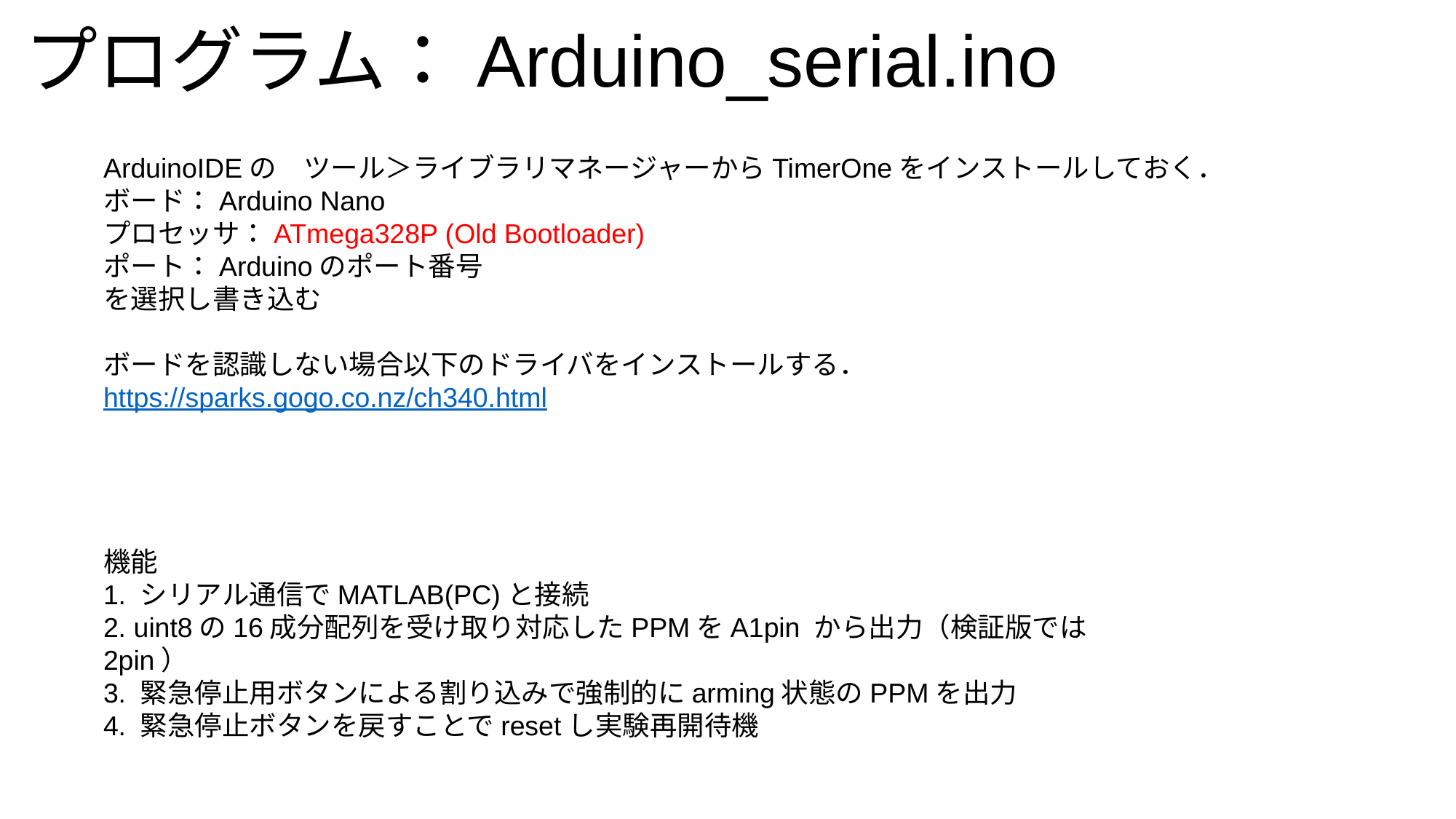

プログラム：Arduino_serial.ino
ArduinoIDEの　ツール＞ライブラリマネージャーからTimerOneをインストールしておく．
ボード：Arduino Nano
プロセッサ：ATmega328P (Old Bootloader)
ポート：Arduinoのポート番号
を選択し書き込む

ボードを認識しない場合以下のドライバをインストールする．
https://sparks.gogo.co.nz/ch340.html

機能
1. シリアル通信でMATLAB(PC)と接続
2. uint8の16成分配列を受け取り対応したPPMをA1pin から出力（検証版では2pin）
3. 緊急停止用ボタンによる割り込みで強制的にarming状態のPPMを出力
4. 緊急停止ボタンを戻すことでresetし実験再開待機